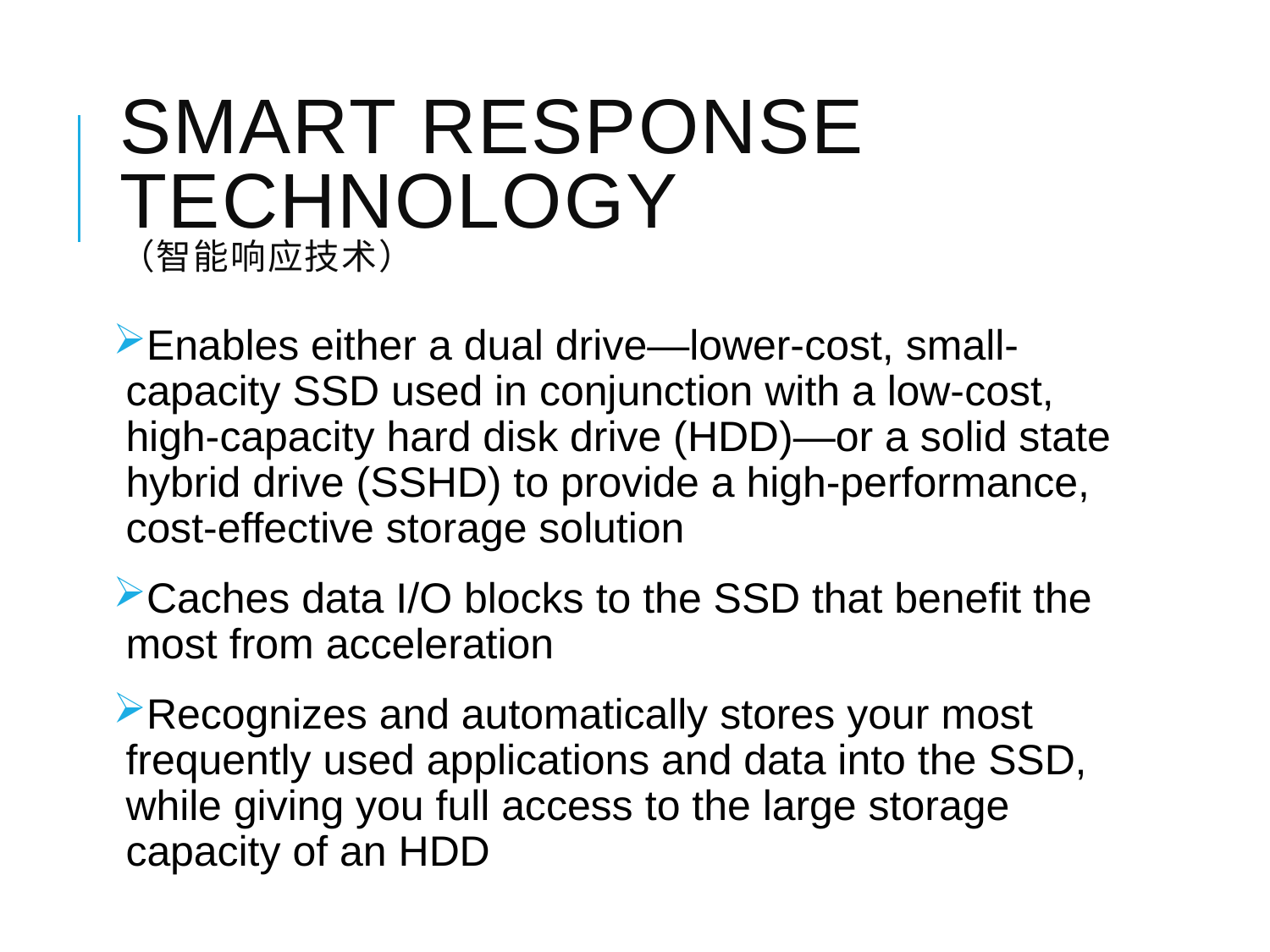

# Smart Response Technology （智能响应技术）
Enables either a dual drive—lower-cost, small-capacity SSD used in conjunction with a low-cost, high-capacity hard disk drive (HDD)—or a solid state hybrid drive (SSHD) to provide a high-performance, cost-effective storage solution
Caches data I/O blocks to the SSD that benefit the most from acceleration
Recognizes and automatically stores your most frequently used applications and data into the SSD, while giving you full access to the large storage capacity of an HDD